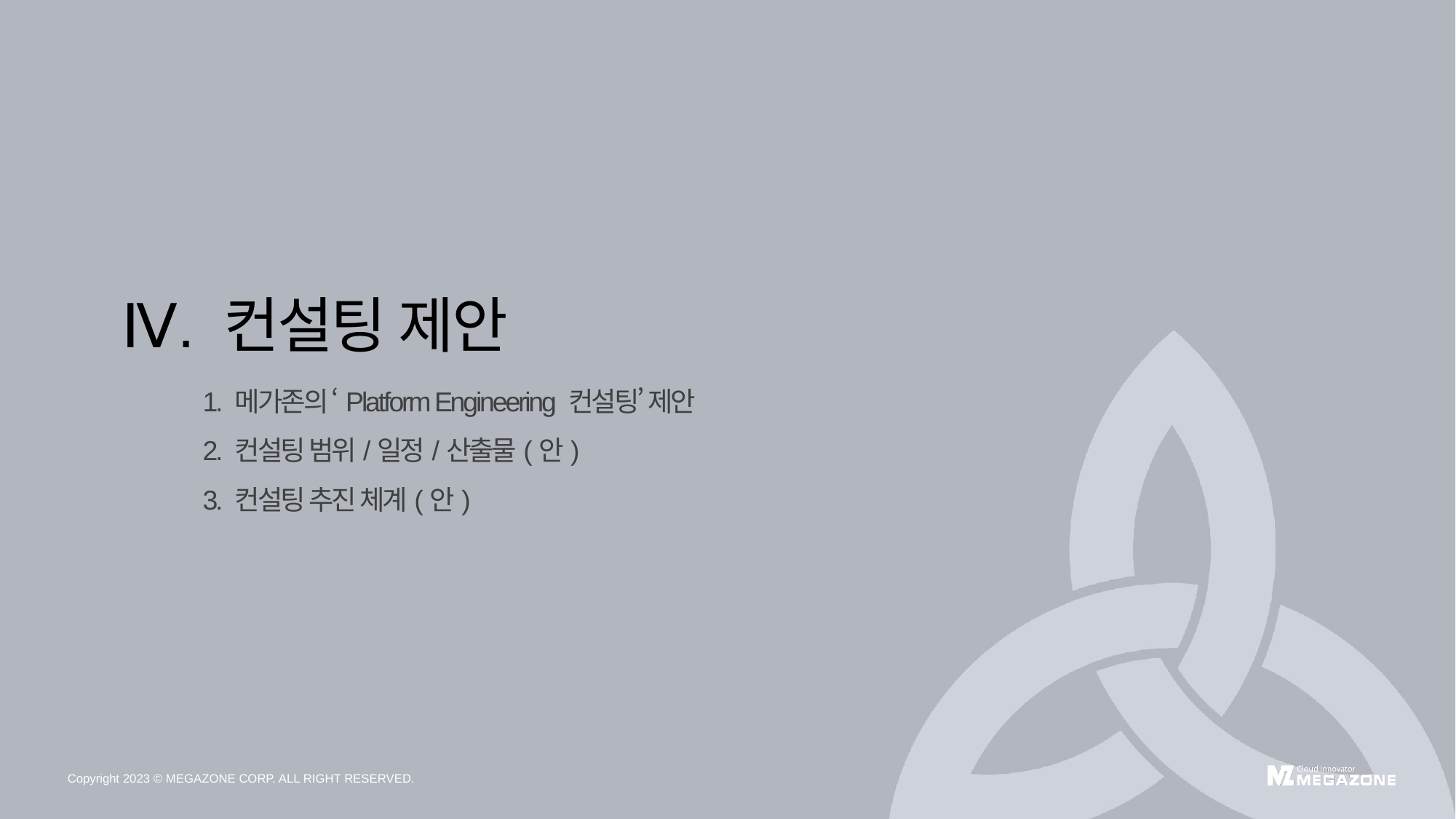

Ⅳ. 컨설팅 제안
 1. 메가존의 ‘Platform Engineering 컨설팅’ 제안
 2. 컨설팅 범위/일정/산출물(안)
 3. 컨설팅 추진 체계(안)